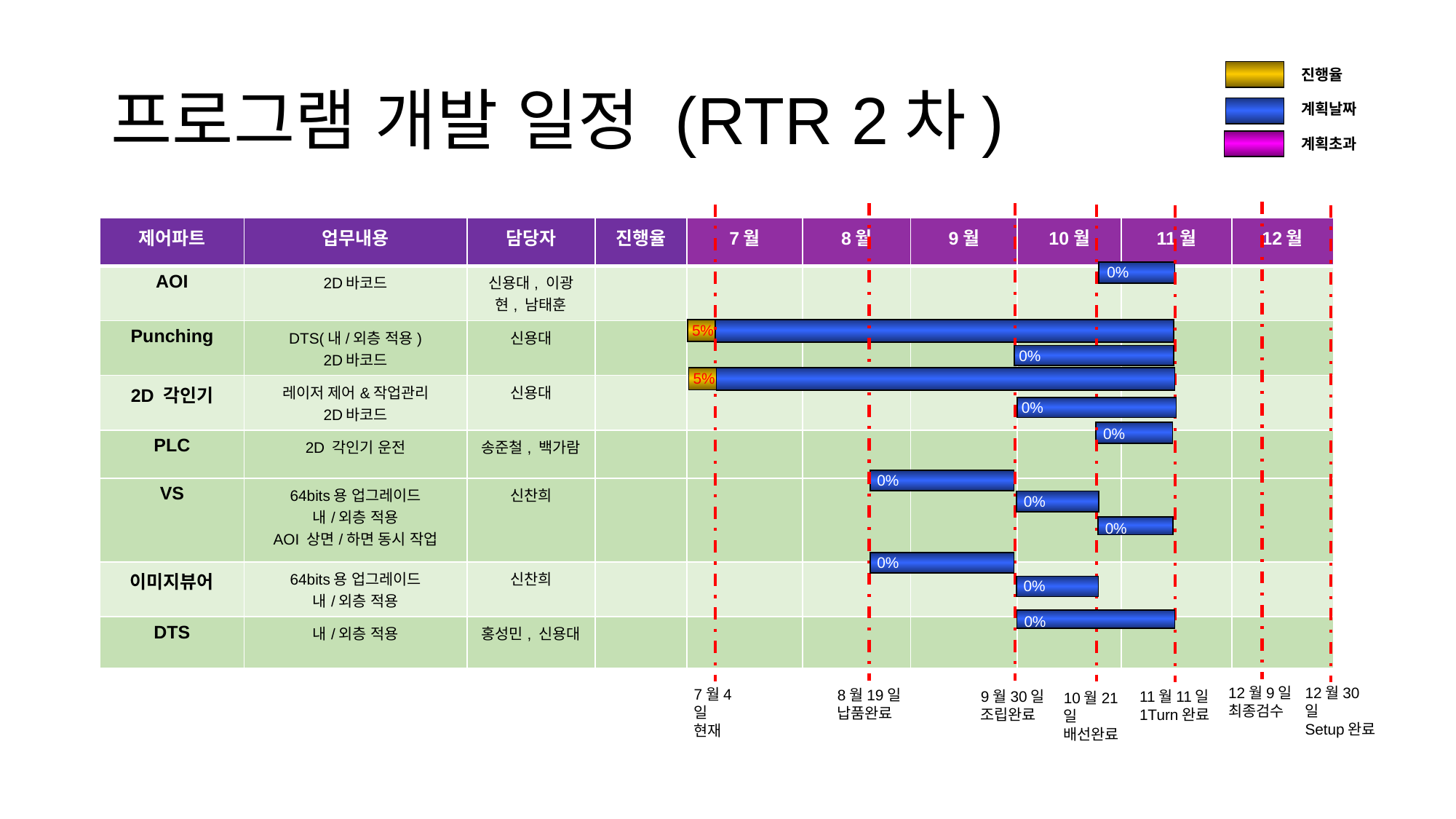

# 프로그램 개발 일정 (RTR 2차)
진행율

계획날짜

계획초과

| 제어파트 | 업무내용 | 담당자 | 진행율 | 7월 | 8월 | 9월 | 10월 | 11월 | 12월 |
| --- | --- | --- | --- | --- | --- | --- | --- | --- | --- |
| AOI | 2D바코드 | 신용대, 이광현, 남태훈 |  |  |  |  |  |  |  |
| Punching | DTS(내/외층 적용) 2D바코드 | 신용대 |  |  |  |  |  |  |  |
| 2D 각인기 | 레이저 제어&작업관리 2D바코드 | 신용대 |  |  |  |  |  |  |  |
| PLC | 2D 각인기 운전 | 송준철, 백가람 |  |  |  |  |  |  |  |
| VS | 64bits용 업그레이드 내/외층 적용 AOI 상면/하면 동시 작업 | 신찬희 |  |  |  |  |  |  |  |
| 이미지뷰어 | 64bits용 업그레이드 내/외층 적용 | 신찬희 |  |  |  |  |  |  |  |
| DTS | 내/외층 적용 | 홍성민, 신용대 |  |  |  |  |  |  |  |
0%

5%

0%

5%

0%

0%

0%

0%

0%

0%

0%

0%

12월9일
최종검수
12월30일
Setup완료
7월4일
현재
8월19일
납품완료
9월30일
조립완료
11월11일
1Turn완료
10월21일
배선완료